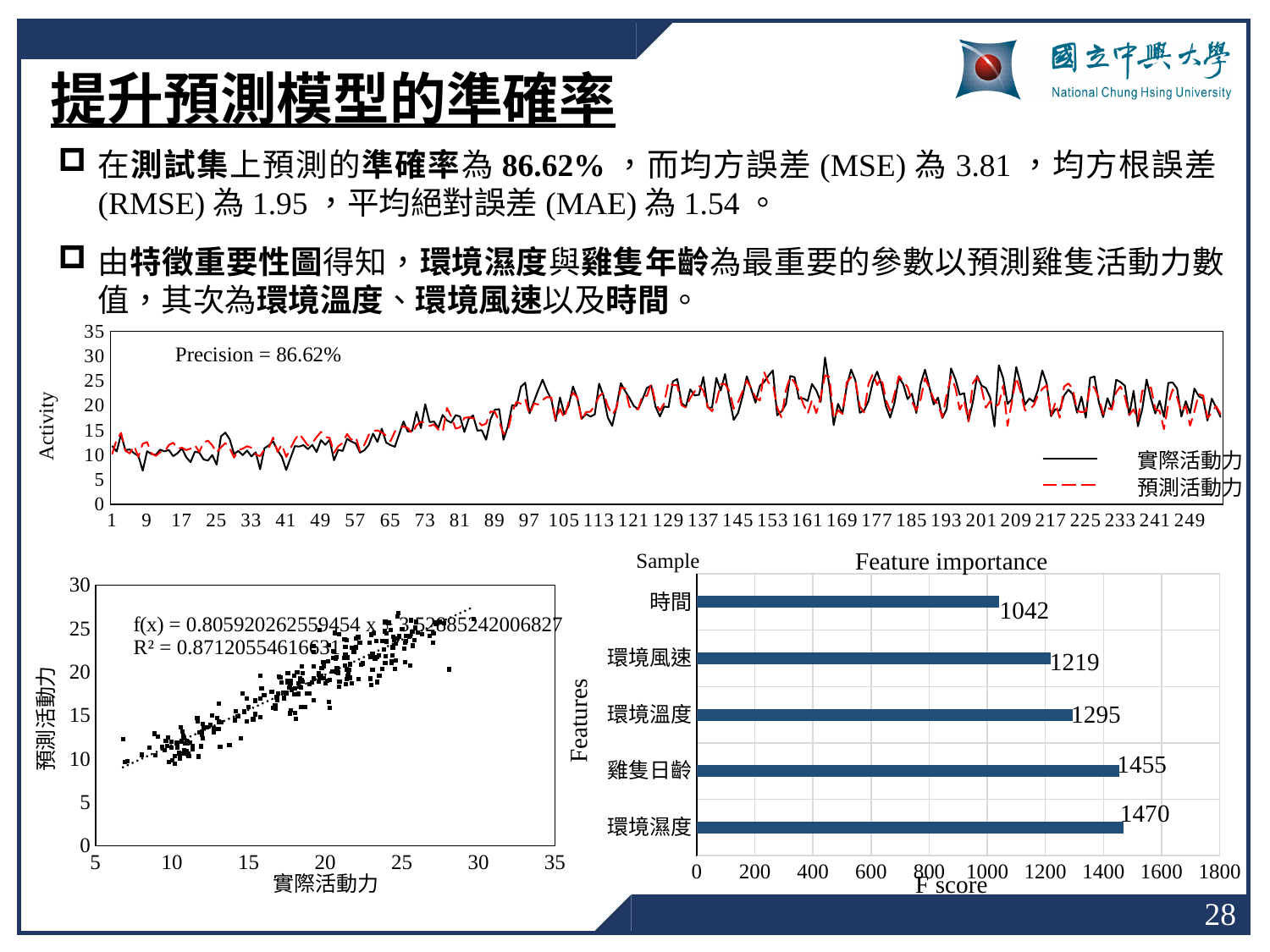

提升預測模型的準確率
在測試集上預測的準確率為86.62%，而均方誤差(MSE)為3.81，均方根誤差(RMSE)為1.95，平均絕對誤差(MAE)為1.54。
由特徵重要性圖得知，環境濕度與雞隻年齡為最重要的參數以預測雞隻活動力數值，其次為環境溫度、環境風速以及時間。

### Chart

| Category |  |  |
|---|---|---|
Precision = 86.62%
Activity
實際活動力
預測活動力
Sample
Feature importance

### Chart

| Category |  |
|---|---|
| 環境濕度 | 1470.0 |
| 雞隻日齡 | 1455.0 |
| 環境溫度 | 1295.0 |
| 環境風速 | 1219.0 |
| 時間 | 1042.0 |
1042
1219
1295
Features
1455
1470
F score

### Chart

| Category |  |
|---|---|
預測活動力
實際活動力
28